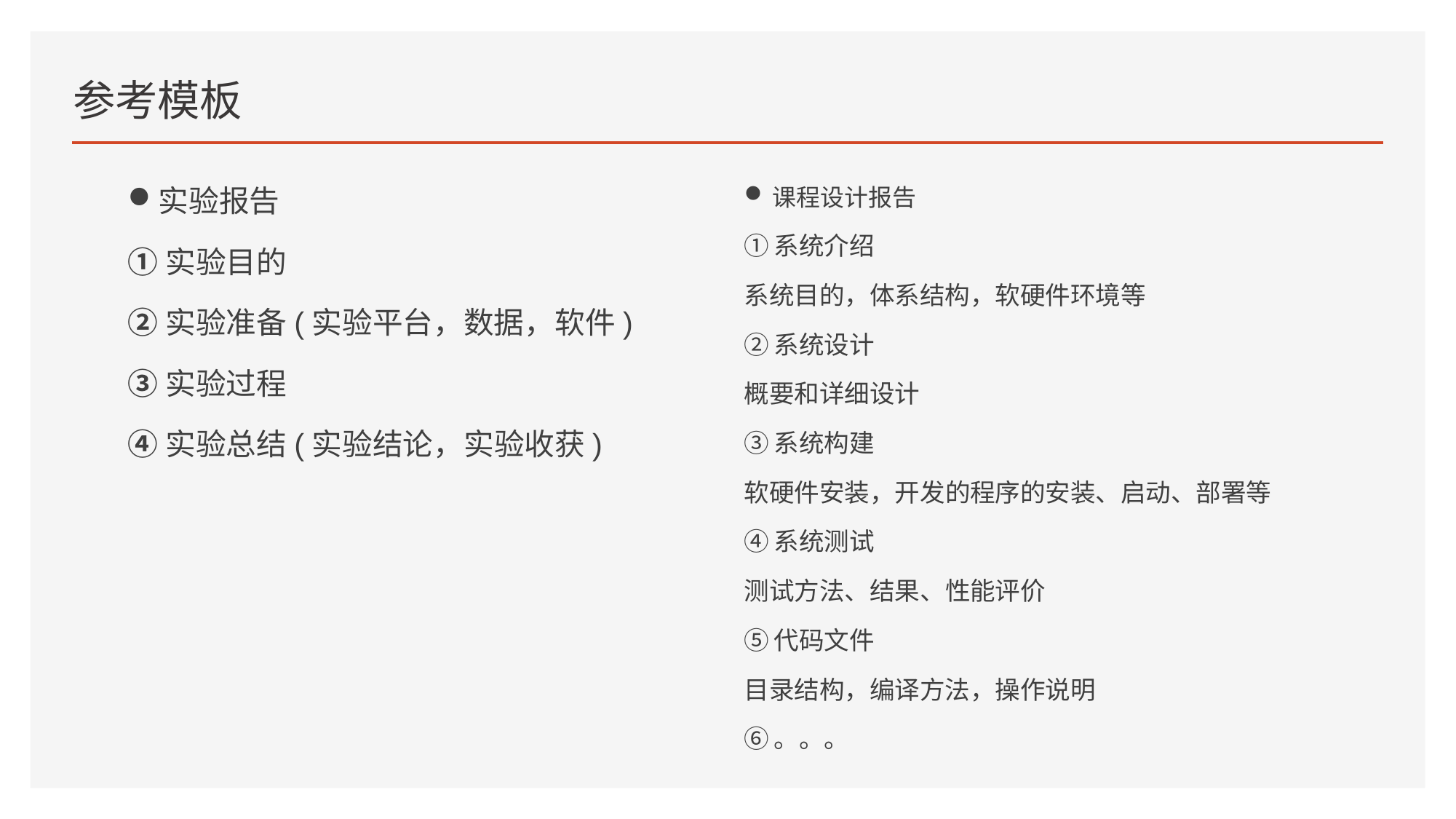

# 参考模板
实验报告
①实验目的
②实验准备(实验平台，数据，软件)
③实验过程
④实验总结(实验结论，实验收获)

课程设计报告
①系统介绍
系统目的，体系结构，软硬件环境等
②系统设计
概要和详细设计
③系统构建
软硬件安装，开发的程序的安装、启动、部署等
④系统测试
测试方法、结果、性能评价
⑤代码文件
目录结构，编译方法，操作说明
⑥。。。